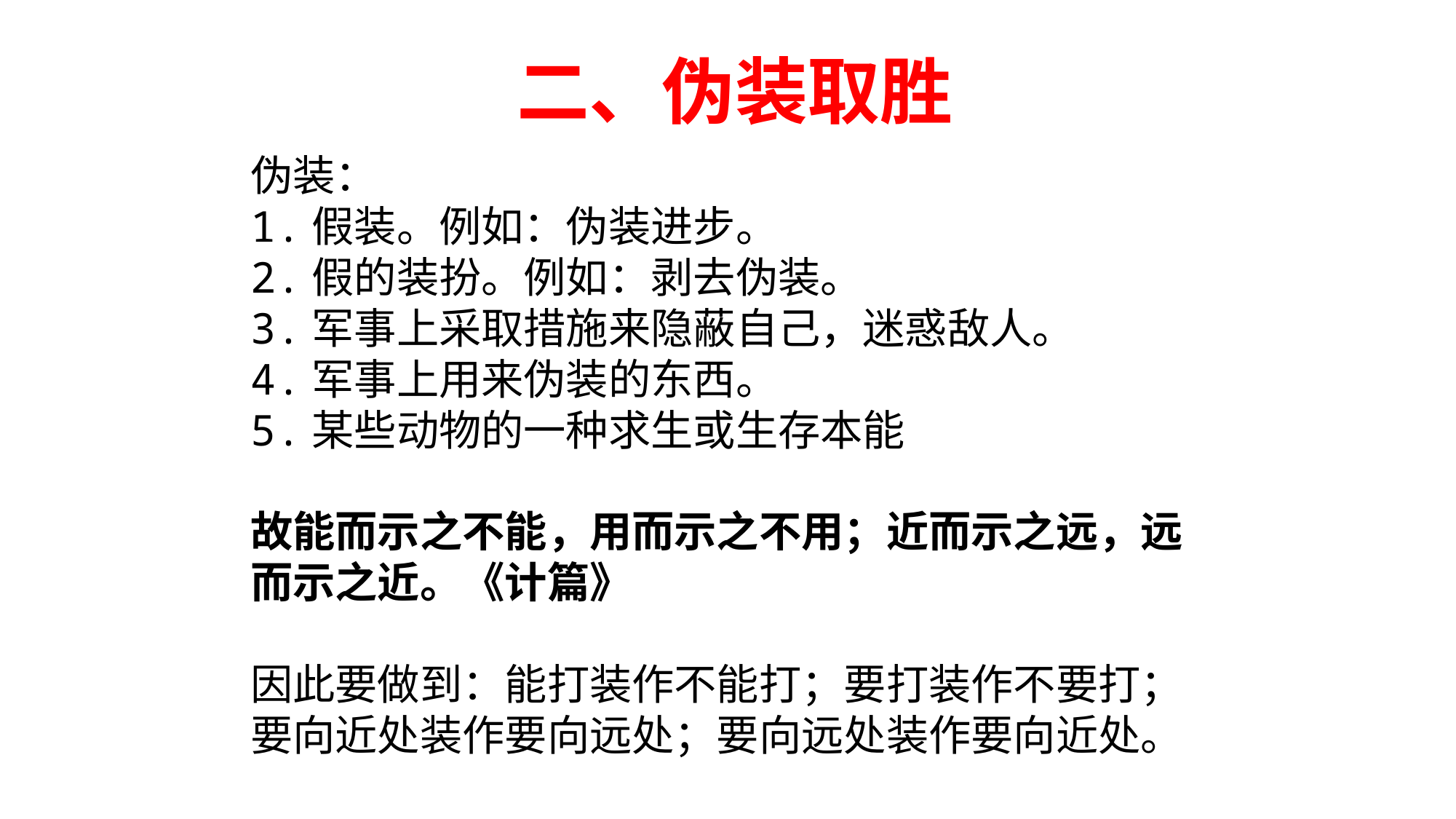

二、伪装取胜
伪装：
1.假装。例如：伪装进步。
2.假的装扮。例如：剥去伪装。
3.军事上采取措施来隐蔽自己，迷惑敌人。
4.军事上用来伪装的东西。
5.某些动物的一种求生或生存本能

故能而示之不能，用而示之不用；近而示之远，远而示之近。《计篇》

因此要做到：能打装作不能打；要打装作不要打；要向近处装作要向远处；要向远处装作要向近处。